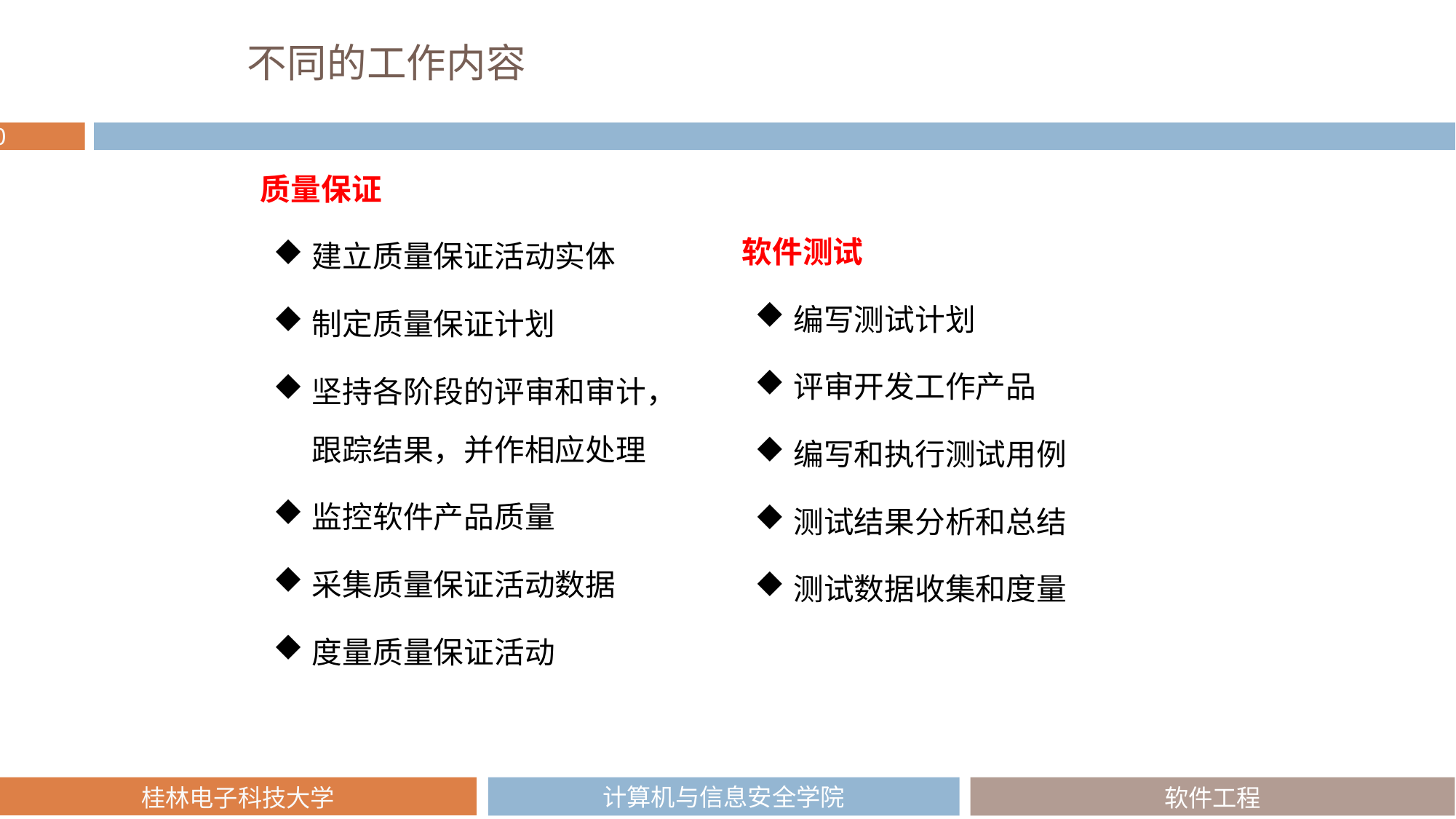

# 不同的工作内容
质量保证
建立质量保证活动实体
制定质量保证计划
坚持各阶段的评审和审计，跟踪结果，并作相应处理
监控软件产品质量
采集质量保证活动数据
度量质量保证活动
软件测试
编写测试计划
评审开发工作产品
编写和执行测试用例
测试结果分析和总结
测试数据收集和度量